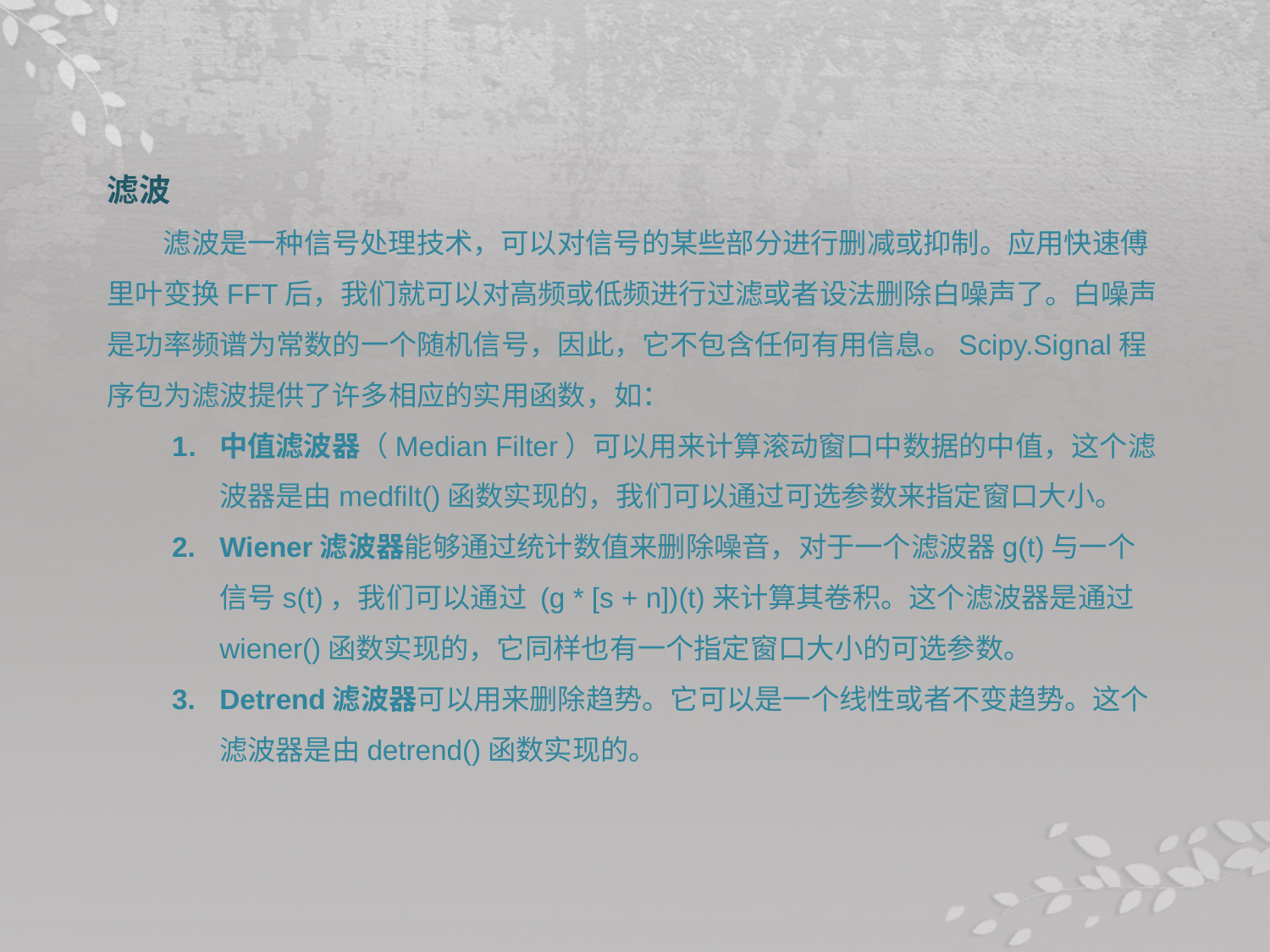

滤波
滤波是一种信号处理技术，可以对信号的某些部分进行删减或抑制。应用快速傅里叶变换FFT后，我们就可以对高频或低频进行过滤或者设法删除白噪声了。白噪声是功率频谱为常数的一个随机信号，因此，它不包含任何有用信息。Scipy.Signal程序包为滤波提供了许多相应的实用函数，如：
中值滤波器（Median Filter）可以用来计算滚动窗口中数据的中值，这个滤波器是由medfilt()函数实现的，我们可以通过可选参数来指定窗口大小。
Wiener滤波器能够通过统计数值来删除噪音，对于一个滤波器g(t)与一个信号s(t)，我们可以通过 (g * [s + n])(t)来计算其卷积。这个滤波器是通过wiener()函数实现的，它同样也有一个指定窗口大小的可选参数。
Detrend滤波器可以用来删除趋势。它可以是一个线性或者不变趋势。这个滤波器是由detrend()函数实现的。